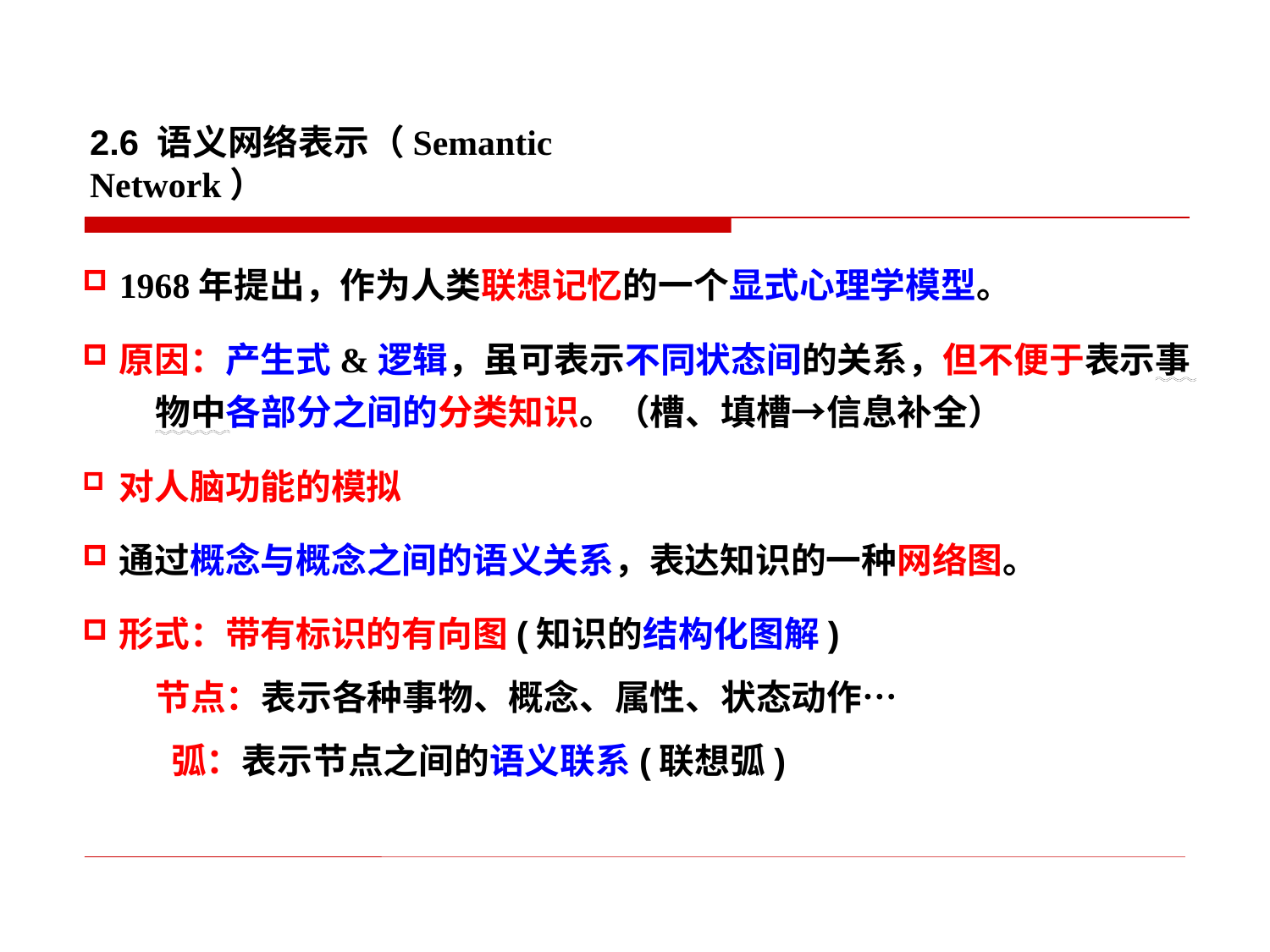

# 2.6 语义网络表示（Semantic Network）
1968年提出，作为人类联想记忆的一个显式心理学模型。
原因：产生式&逻辑，虽可表示不同状态间的关系，但不便于表示事
        物中各部分之间的分类知识。（槽、填槽→信息补全）
对人脑功能的模拟
通过概念与概念之间的语义关系，表达知识的一种网络图。
形式：带有标识的有向图(知识的结构化图解)
        节点：表示各种事物、概念、属性、状态动作…
          弧：表示节点之间的语义联系(联想弧)